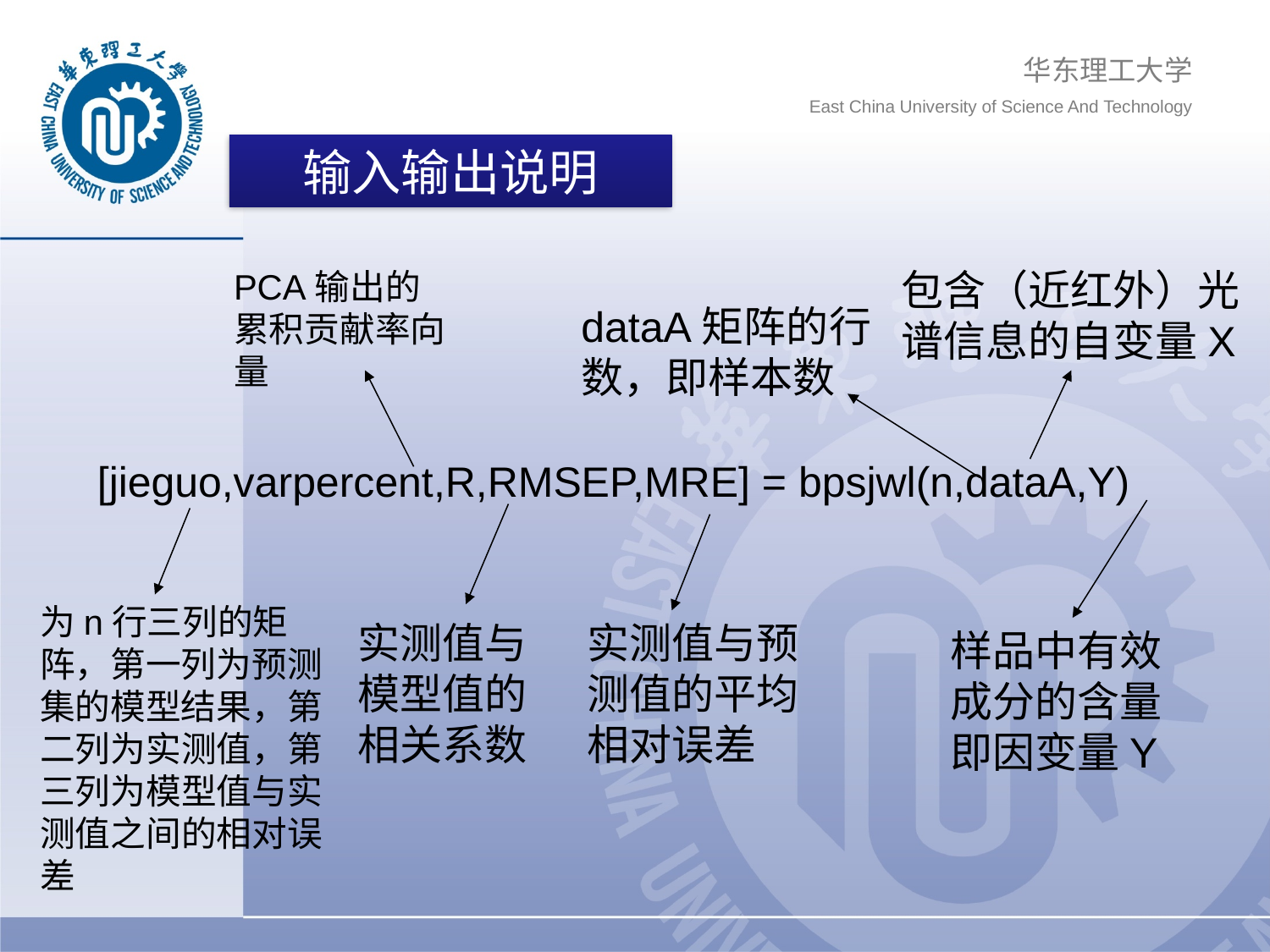

输入输出说明
包含（近红外）光谱信息的自变量X
PCA输出的累积贡献率向量
dataA矩阵的行数，即样本数
[jieguo,varpercent,R,RMSEP,MRE] = bpsjwl(n,dataA,Y)
为n行三列的矩阵，第一列为预测集的模型结果，第二列为实测值，第三列为模型值与实测值之间的相对误差
实测值与预测值的平均相对误差
实测值与模型值的相关系数
样品中有效成分的含量即因变量Y